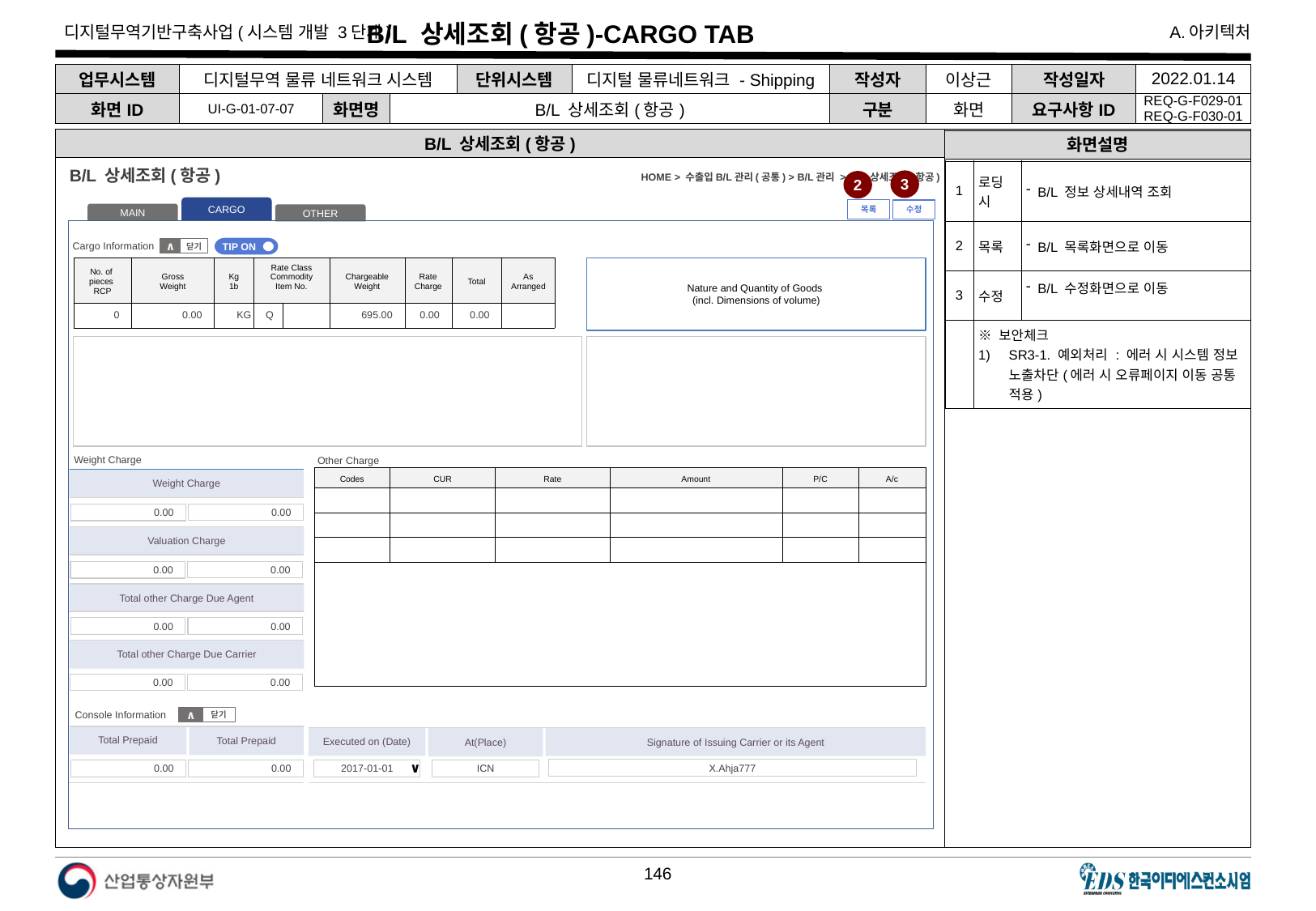

# B/L 상세조회(항공)-CARGO TAB
| 업무시스템 | 디지털무역 물류 네트워크 시스템 |  |  | 단위시스템 | 디지털 물류네트워크 - Shipping | 작성자 | 이상근 | 작성일자 | 2022.01.14 |
| --- | --- | --- | --- | --- | --- | --- | --- | --- | --- |
| 화면ID | UI-G-01-07-07 | 화면명 | B/L 상세조회(항공) |  |  | 구분 | 화면 | 요구사항ID | REQ-G-F029-01 REQ-G-F030-01 |
B/L 상세조회(항공)

화면설명
화면설명

HOME > 수출입B/L관리(공통) > B/L관리 > B/L 상세조회(항공)
| 1 | 로딩 시 | B/L 정보 상세내역 조회 |
| --- | --- | --- |
| 2 | 목록 | B/L 목록화면으로 이동 |
| 3 | 수정 | B/L 수정화면으로 이동 |
|  | ※ 보안체크 SR3-1. 예외처리 : 에러 시 시스템 정보 노출차단(에러 시 오류페이지 이동 공통 적용) |  |
B/L 상세조회(항공)
3
2
CARGO
MAIN
OTHER

목록
수정
Cargo Information
닫기
∧
TIP ON

| No. of pieces RCP | Gross Weight | Kg 1b | Rate Class Commodity Item No. |  | Chargeable Weight | Rate Charge | Total | As Arranged |
| --- | --- | --- | --- | --- | --- | --- | --- | --- |
| 0 | 0.00 | KG | Q |  | 695.00 | 0.00 | 0.00 |  |
Nature and Quantity of Goods
(incl. Dimensions of volume)

Weight Charge
Other Charge
| Codes | CUR | Rate | Amount | P/C | A/c |
| --- | --- | --- | --- | --- | --- |
|  |  |  |  |  |  |
|  |  |  |  |  |  |
|  |  |  |  |  |  |
|  |  |  |  |  |  |
Weight Charge
0.00
0.00
Valuation Charge
0.00
0.00
Total other Charge Due Agent
0.00
0.00
Total other Charge Due Carrier
0.00
0.00
Console Information
닫기
∧
Total Prepaid
Total Prepaid
Executed on (Date)
At(Place)
Signature of Issuing Carrier or its Agent
X.Ahja777
0.00
2017-01-01
∨
ICN
0.00